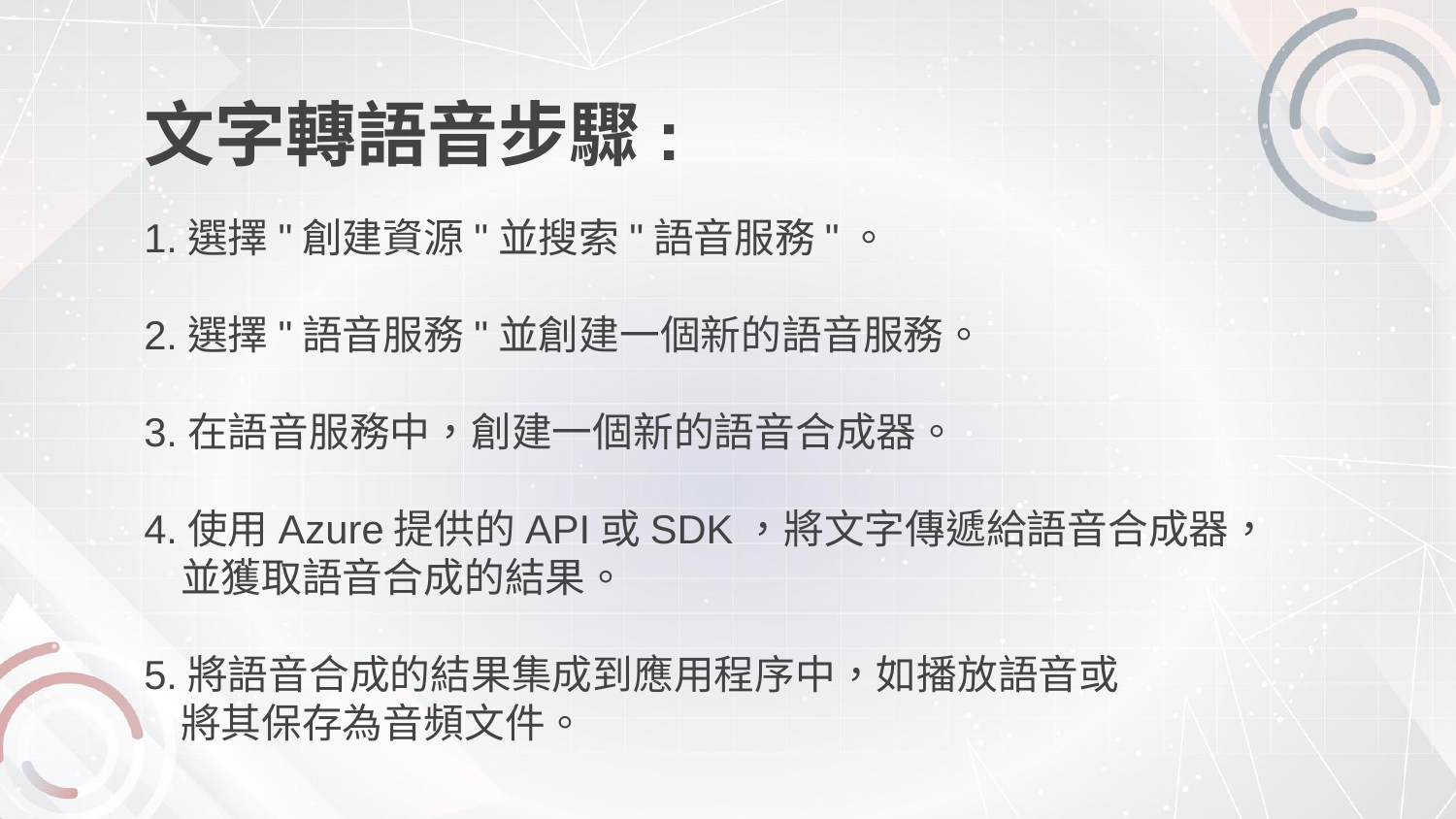

# 文字轉語音步驟:
1.選擇"創建資源"並搜索"語音服務"。

2.選擇"語音服務"並創建一個新的語音服務。

3.在語音服務中，創建一個新的語音合成器。

4.使用Azure提供的API或SDK，將文字傳遞給語音合成器，
   並獲取語音合成的結果。

5.將語音合成的結果集成到應用程序中，如播放語音或
   將其保存為音頻文件。